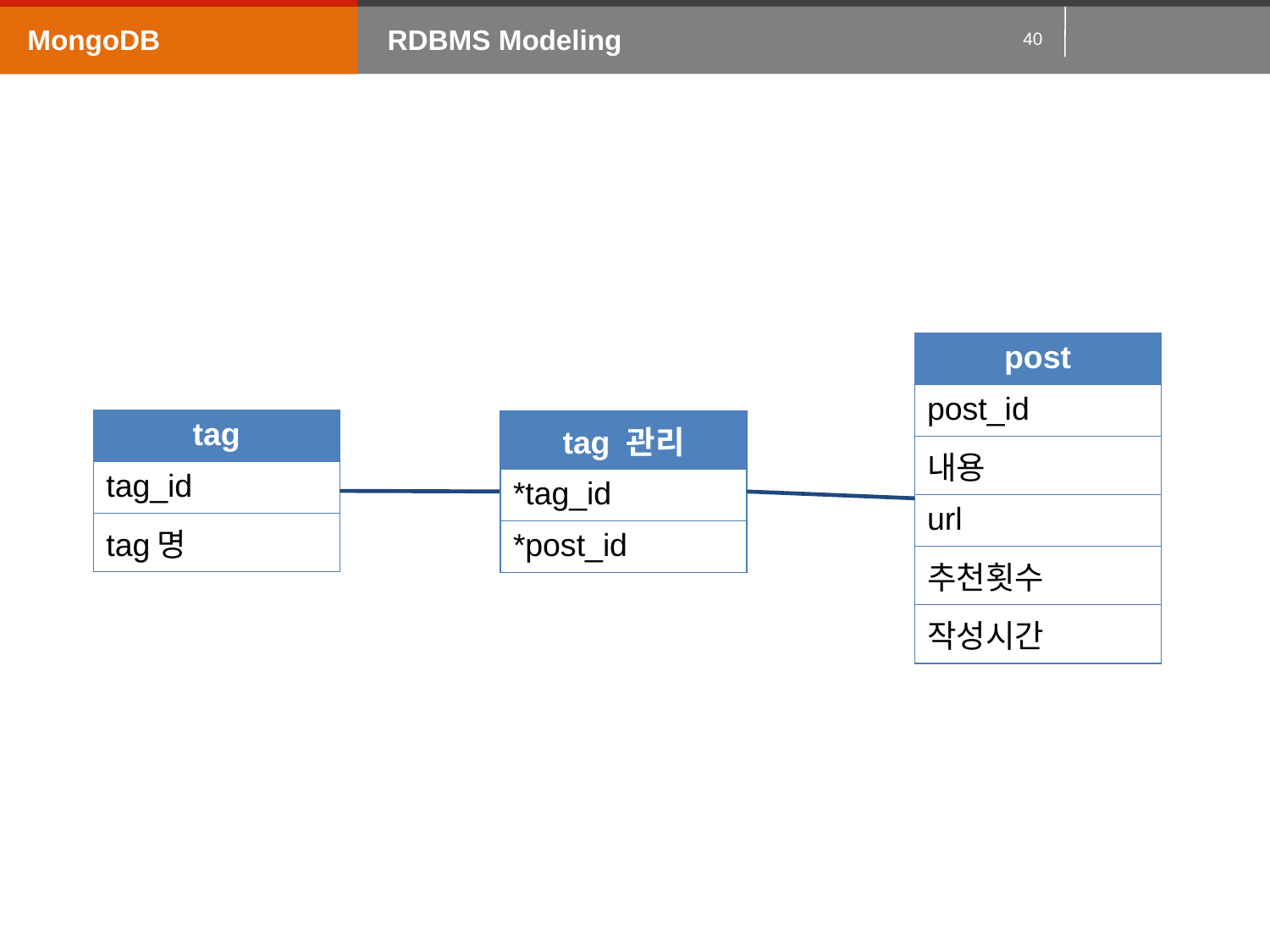

MongoDB
RDBMS Modeling

| post |
| --- |
| post\_id |
| 내용 |
| url |
| 추천횟수 |
| 작성시간 |
| tag |
| --- |
| tag\_id |
| tag명 |
| tag 관리 |
| --- |
| \*tag\_id |
| \*post\_id |